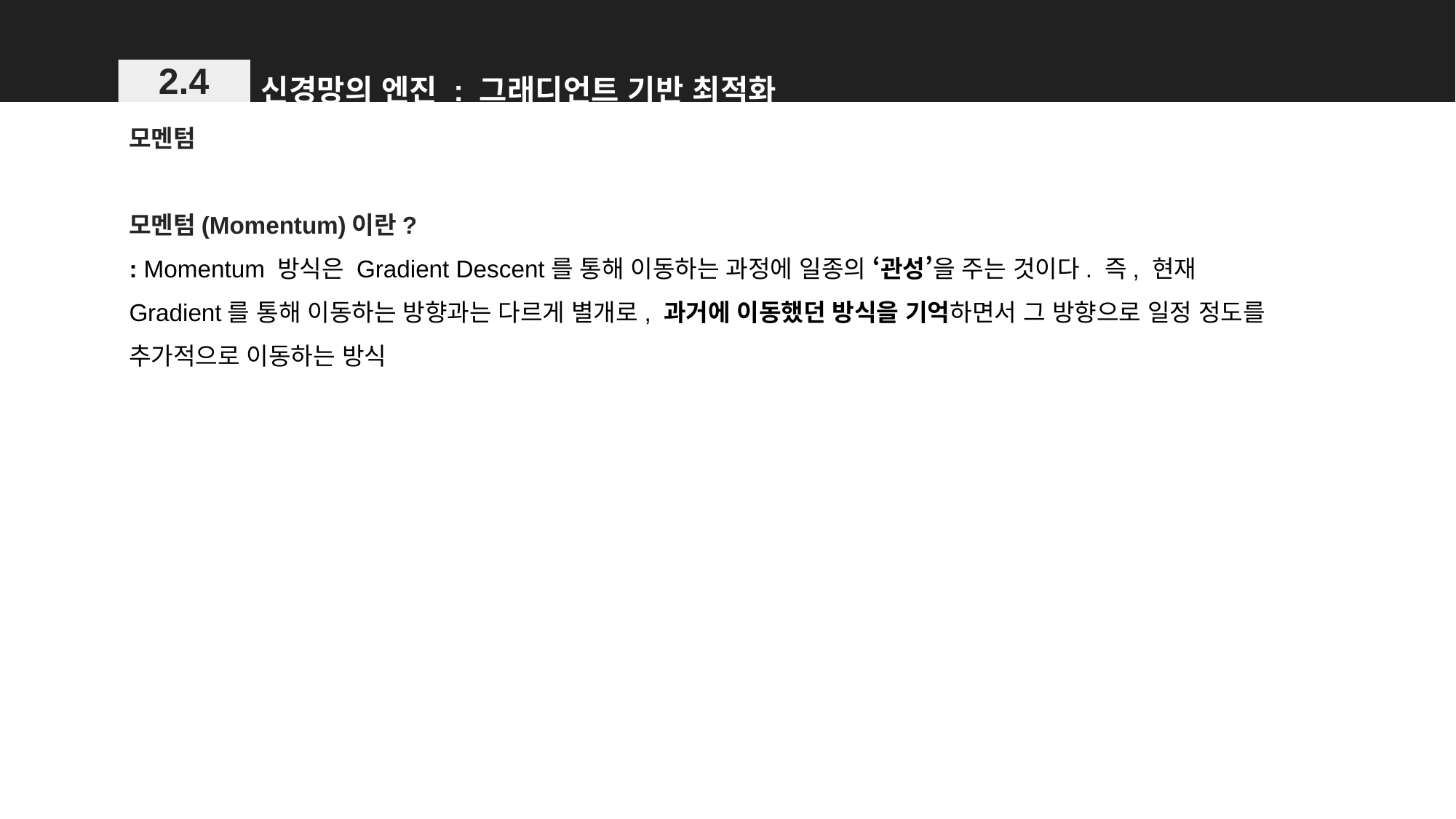

신경망의 엔진 : 그래디언트 기반 최적화
2.4

모멘텀

모멘텀(Momentum)이란?
: Momentum 방식은 Gradient Descent를 통해 이동하는 과정에 일종의 ‘관성’을 주는 것이다. 즉, 현재 Gradient를 통해 이동하는 방향과는 다르게 별개로, 과거에 이동했던 방식을 기억하면서 그 방향으로 일정 정도를 추가적으로 이동하는 방식